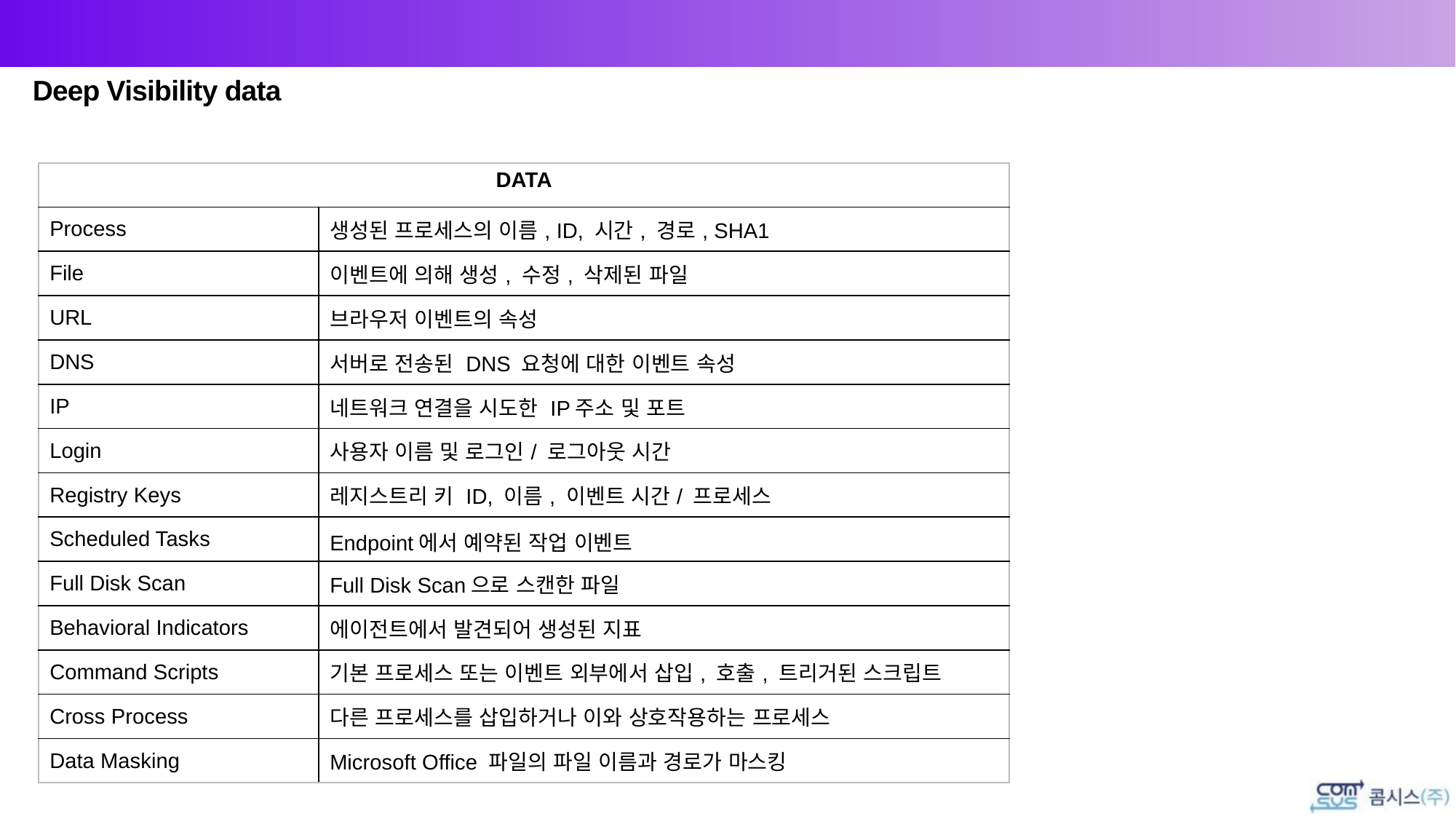

Deep Visibility
Deep Visibility data
| DATA |  |
| --- | --- |
| Process | 생성된 프로세스의 이름, ID, 시간, 경로, SHA1 |
| File | 이벤트에 의해 생성, 수정, 삭제된 파일 |
| URL | 브라우저 이벤트의 속성 |
| DNS | 서버로 전송된 DNS 요청에 대한 이벤트 속성 |
| IP | 네트워크 연결을 시도한 IP주소 및 포트 |
| Login | 사용자 이름 및 로그인/ 로그아웃 시간 |
| Registry Keys | 레지스트리 키 ID, 이름, 이벤트 시간/ 프로세스 |
| Scheduled Tasks | Endpoint에서 예약된 작업 이벤트 |
| Full Disk Scan | Full Disk Scan으로 스캔한 파일 |
| Behavioral Indicators | 에이전트에서 발견되어 생성된 지표 |
| Command Scripts | 기본 프로세스 또는 이벤트 외부에서 삽입, 호출, 트리거된 스크립트 |
| Cross Process | 다른 프로세스를 삽입하거나 이와 상호작용하는 프로세스 |
| Data Masking | Microsoft Office 파일의 파일 이름과 경로가 마스킹 |